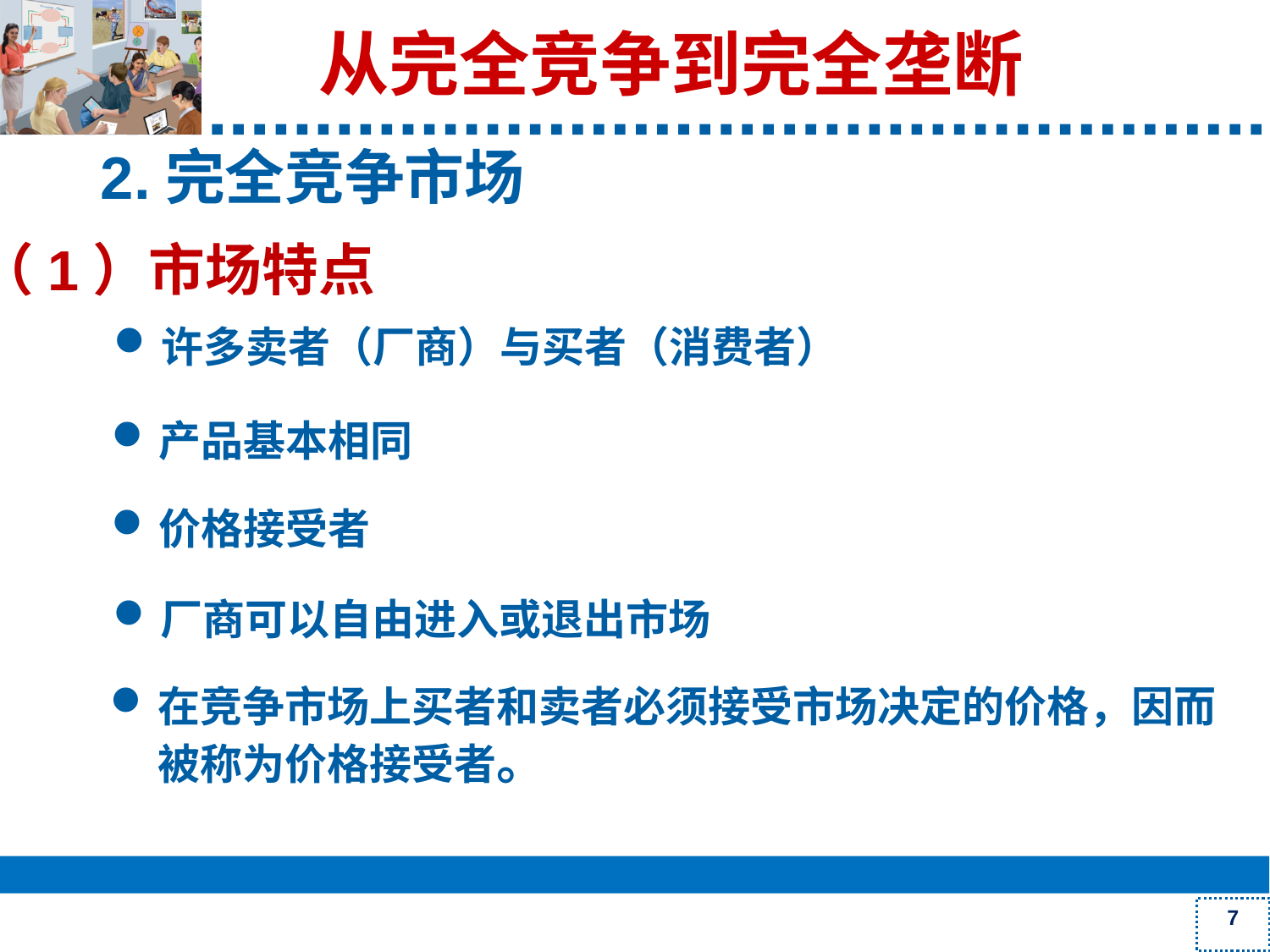

从完全竞争到完全垄断
# 2.完全竞争市场

（1）市场特点
许多卖者（厂商）与买者（消费者）
产品基本相同
价格接受者
厂商可以自由进入或退出市场
在竞争市场上买者和卖者必须接受市场决定的价格，因而被称为价格接受者。

7